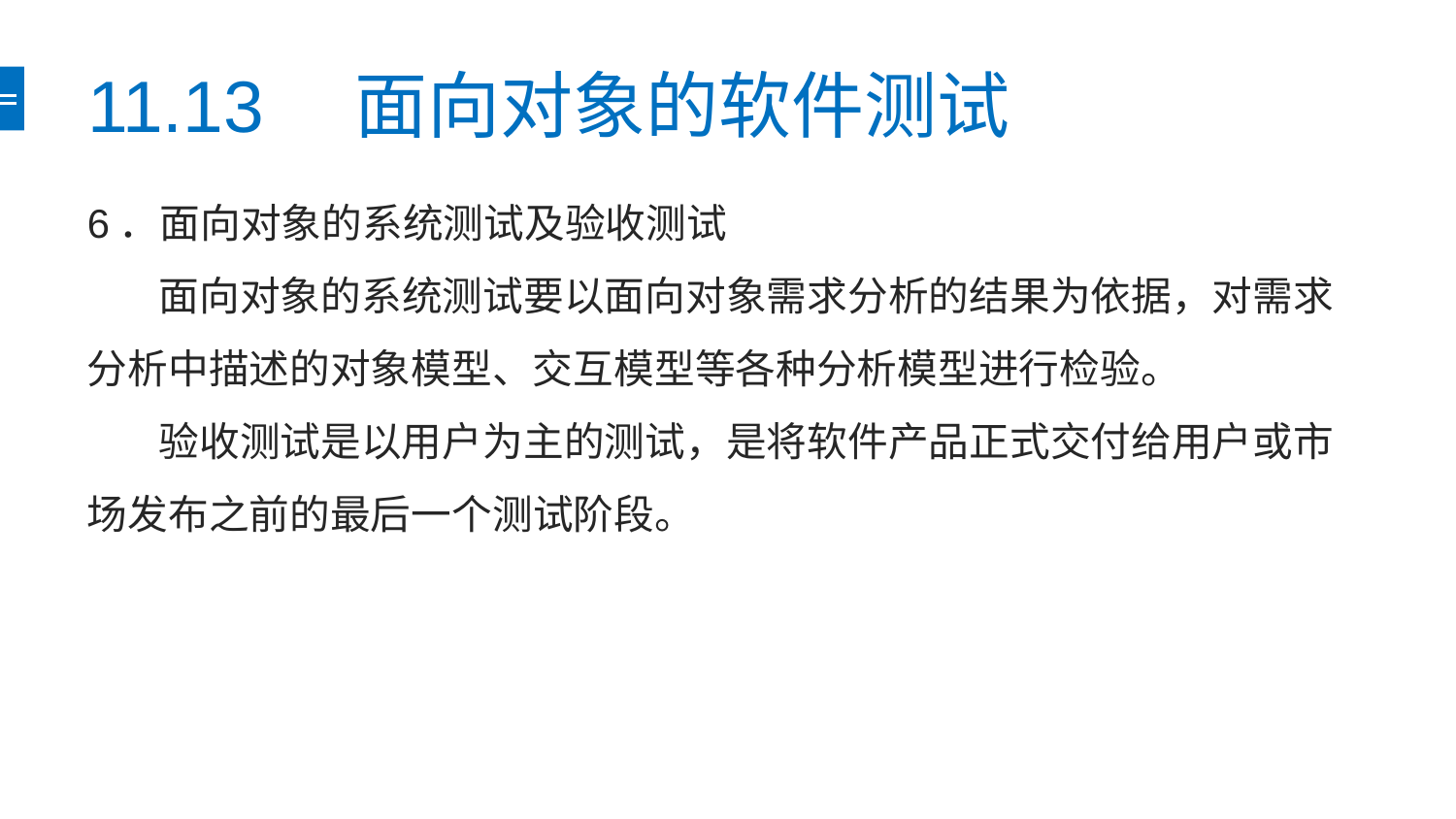

# 11.13　面向对象的软件测试
6．面向对象的系统测试及验收测试
面向对象的系统测试要以面向对象需求分析的结果为依据，对需求分析中描述的对象模型、交互模型等各种分析模型进行检验。
验收测试是以用户为主的测试，是将软件产品正式交付给用户或市场发布之前的最后一个测试阶段。